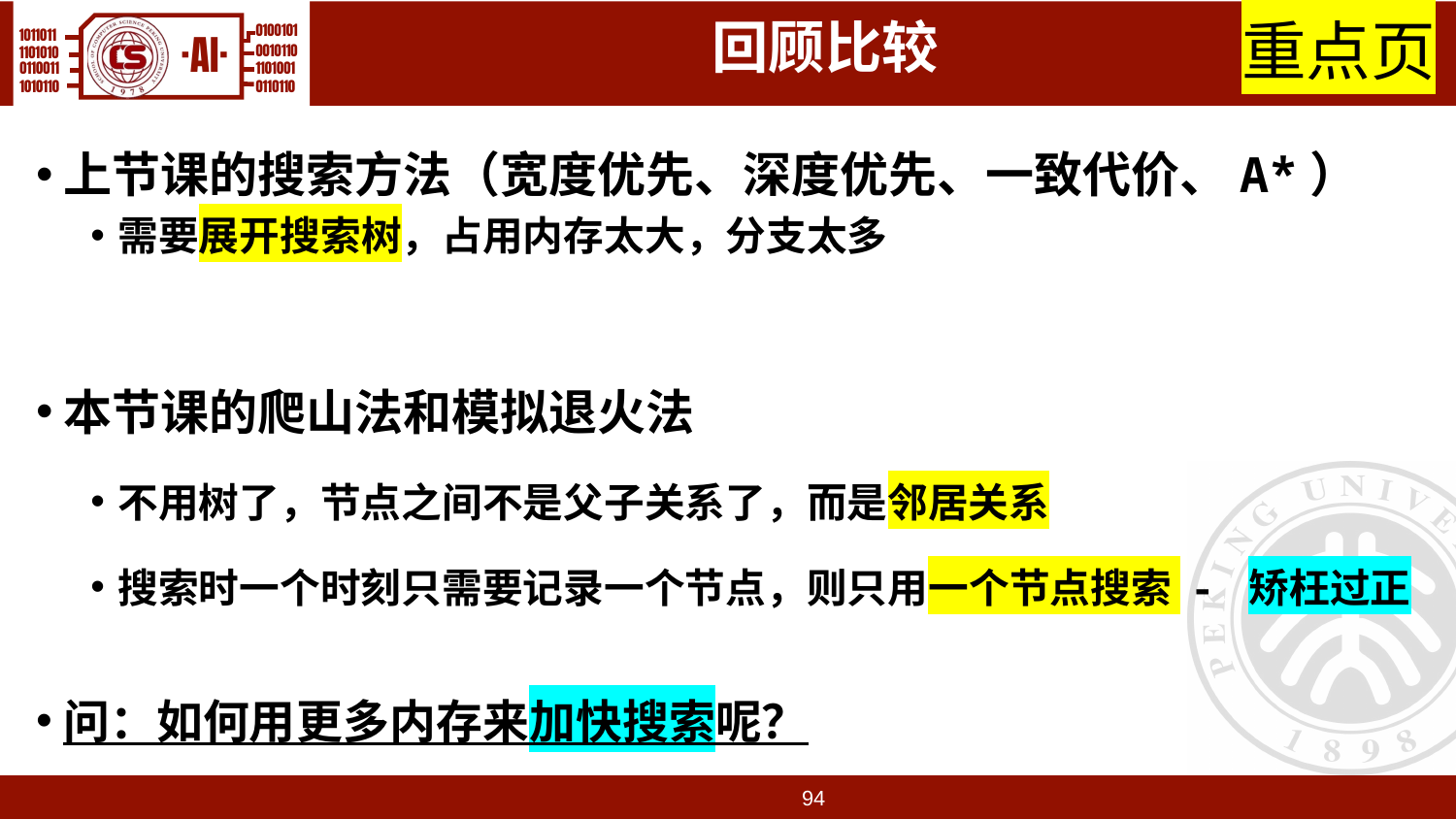

重点页
# 回顾比较
上节课的搜索方法（宽度优先、深度优先、一致代价、A*）
需要展开搜索树，占用内存太大，分支太多

本节课的爬山法和模拟退火法
不用树了，节点之间不是父子关系了，而是邻居关系
搜索时一个时刻只需要记录一个节点，则只用一个节点搜索 - 矫枉过正

问：如何用更多内存来加快搜索呢？
94